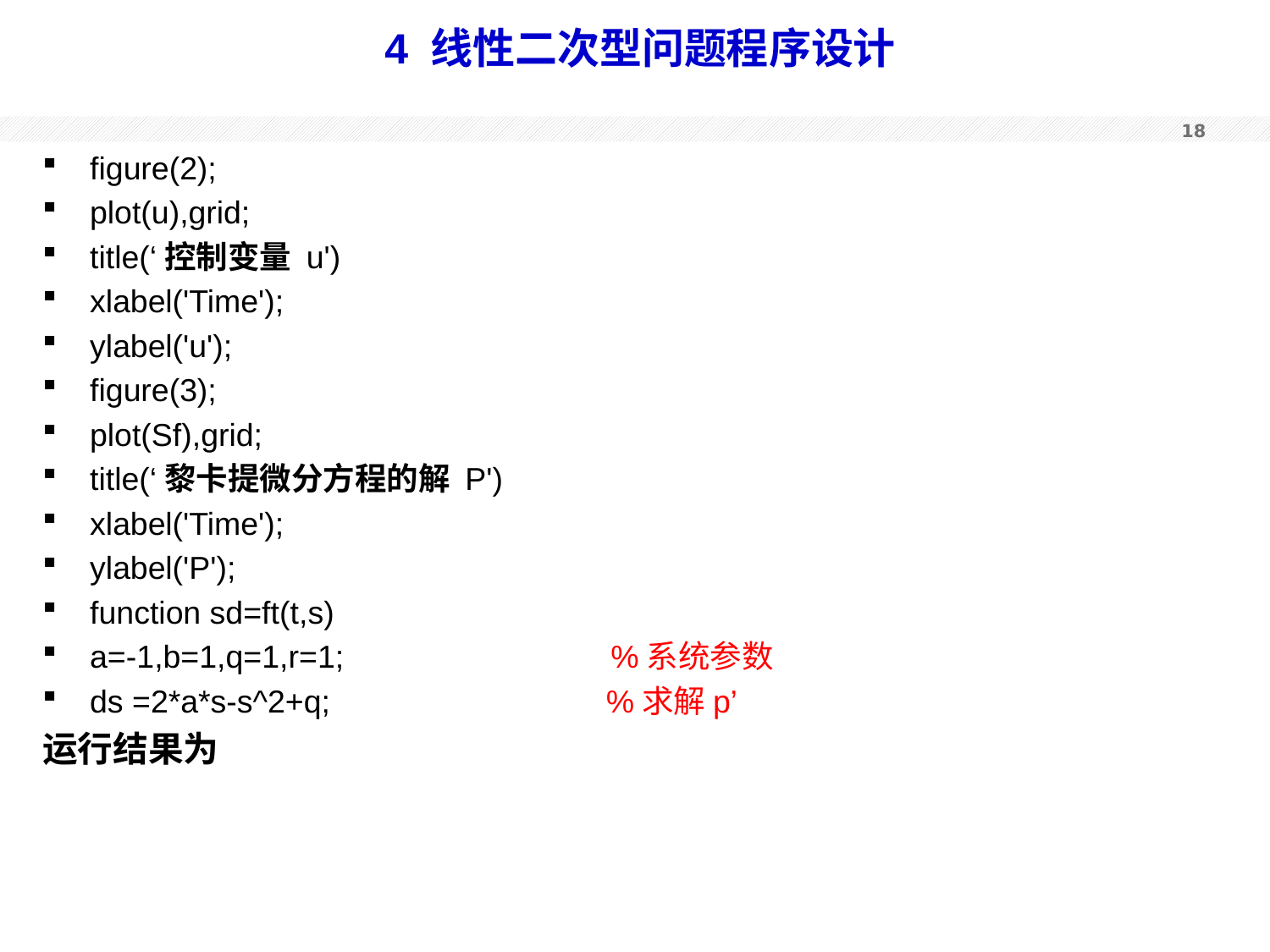

# 4 线性二次型问题程序设计
figure(2);
plot(u),grid;
title(‘控制变量 u')
xlabel('Time');
ylabel('u');
figure(3);
plot(Sf),grid;
title(‘黎卡提微分方程的解 P')
xlabel('Time');
ylabel('P');
function sd=ft(t,s)
a=-1,b=1,q=1,r=1;                              %系统参数
ds =2*a*s-s^2+q;                               %求解p’
运行结果为